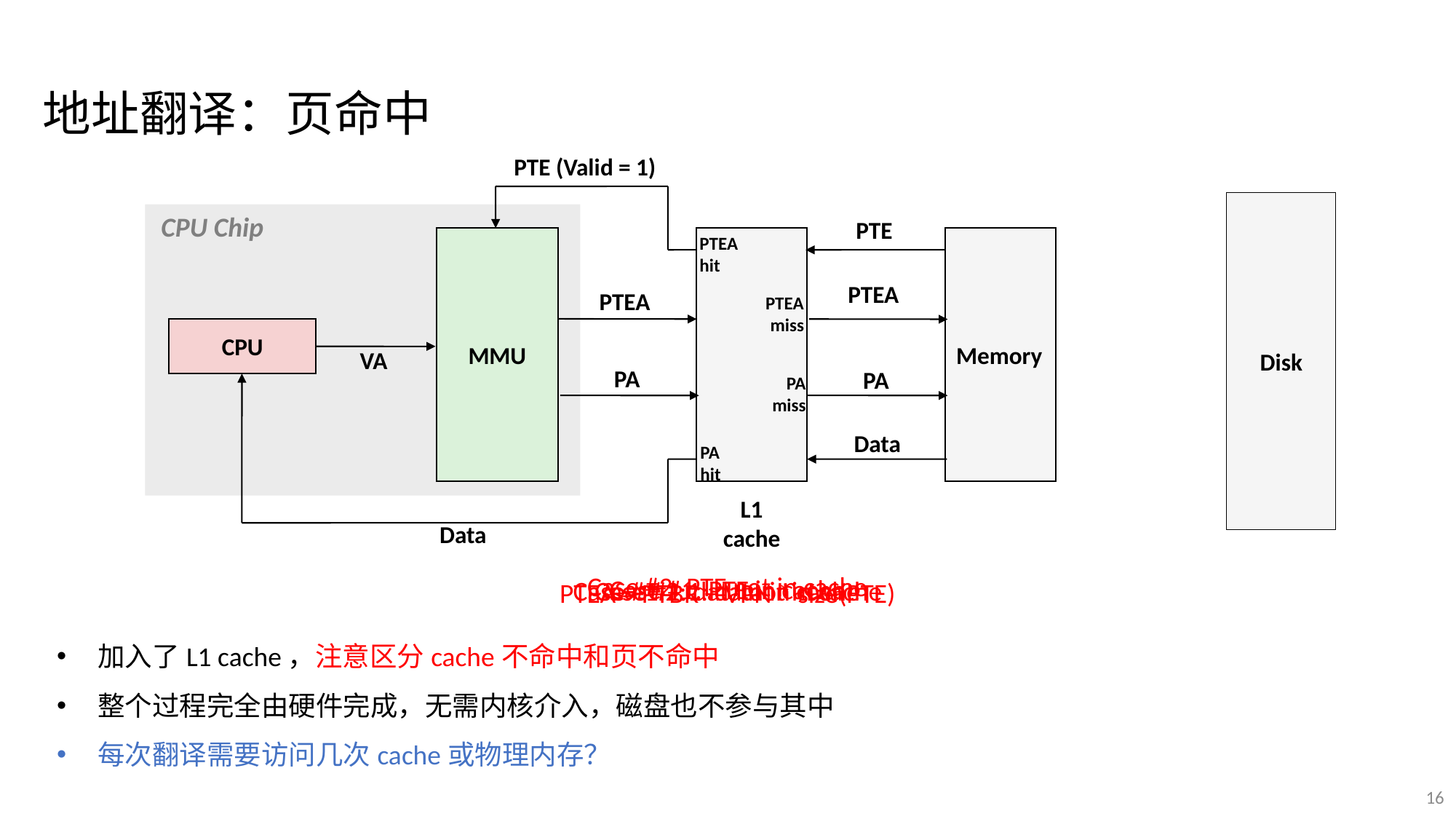

地址翻译：页命中
PTE (Valid = 1)

Disk

CPU Chip
PTE
PTEA
hit
MMU

Memory

PTEA
PTEA
miss
PTEA

CPU

VA
PA
PA
PA
miss

Data
PA
hit

L1
cache
Data

PTEA = PTBR + VPN * size(PTE)
Case #2: PTE not in cache
Case #1: PTE in cache
Case #1.2: data not in cache
Case #1.1: data in cache
加入了L1 cache，注意区分cache不命中和页不命中
整个过程完全由硬件完成，无需内核介入，磁盘也不参与其中
每次翻译需要访问几次cache或物理内存？
16